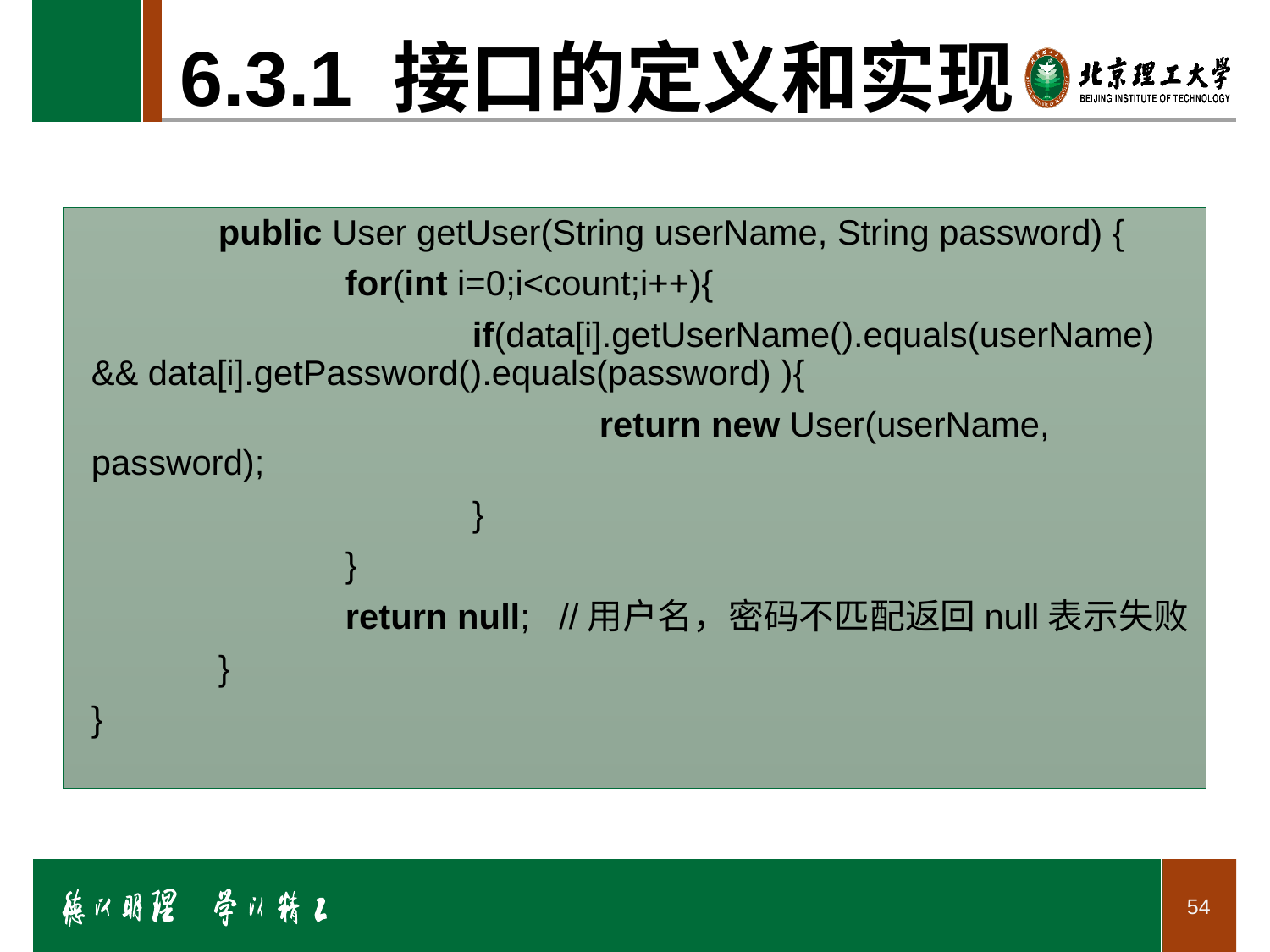

# 6.3.1 接口的定义和实现
	public User getUser(String userName, String password) {
		for(int i=0;i<count;i++){
			if(data[i].getUserName().equals(userName) && data[i].getPassword().equals(password) ){
				return new User(userName, password);
			}
		}
		return null;   //用户名，密码不匹配返回null表示失败
	}
}